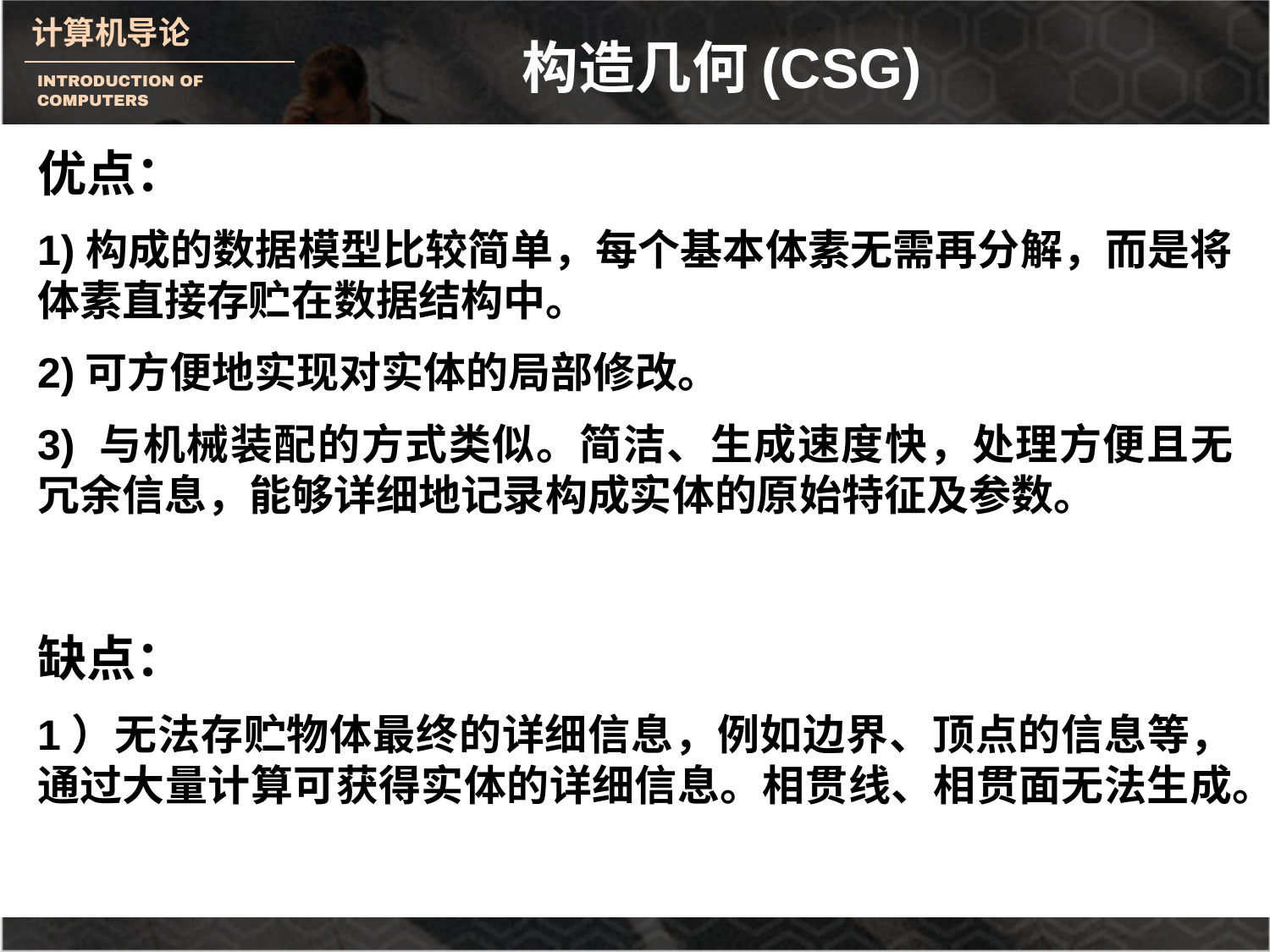

构造几何(CSG)
优点：
1)构成的数据模型比较简单，每个基本体素无需再分解，而是将体素直接存贮在数据结构中。
2)可方便地实现对实体的局部修改。
3) 与机械装配的方式类似。简洁、生成速度快，处理方便且无冗余信息，能够详细地记录构成实体的原始特征及参数。

缺点：
1）无法存贮物体最终的详细信息，例如边界、顶点的信息等，通过大量计算可获得实体的详细信息。相贯线、相贯面无法生成。